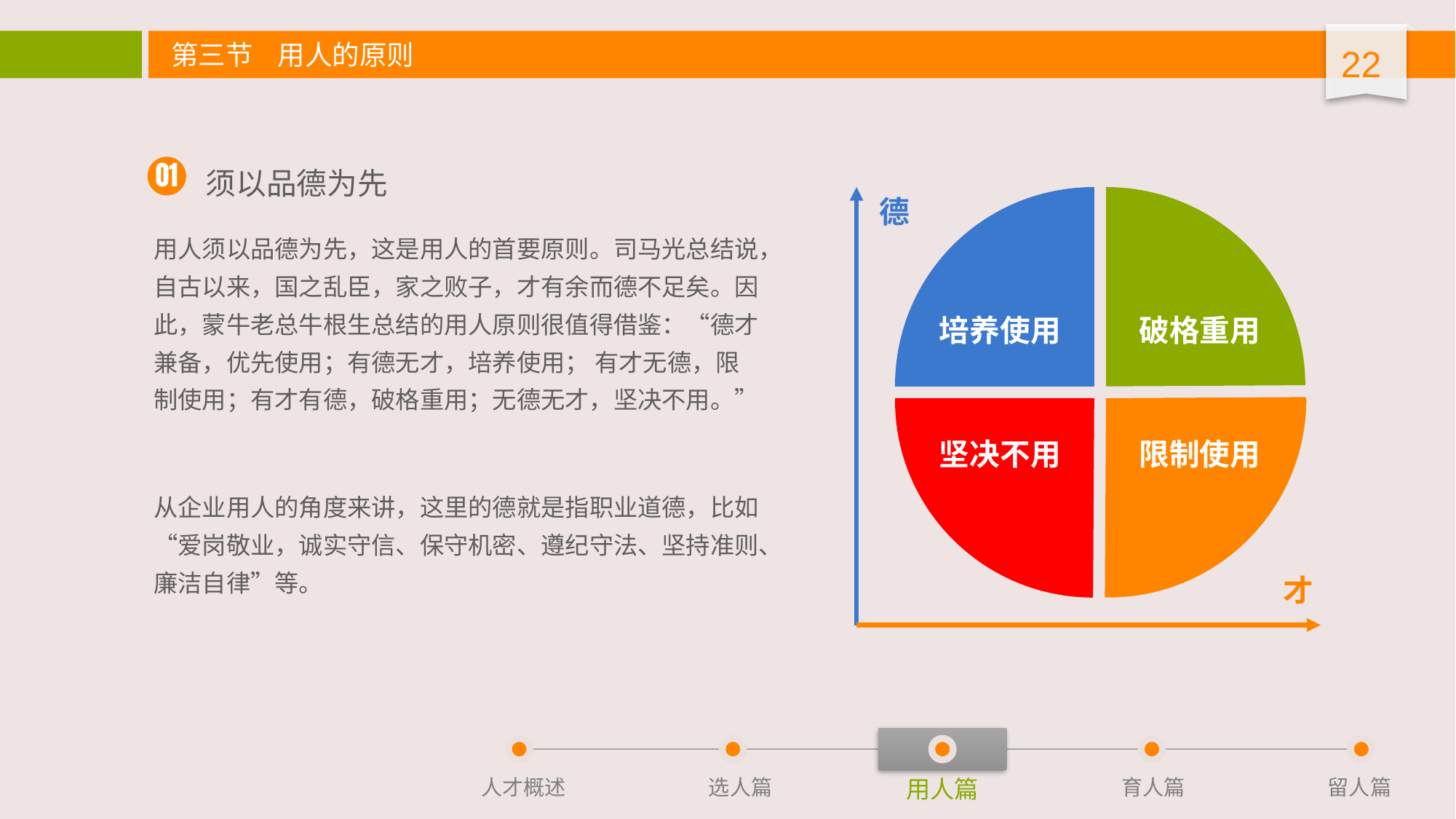

须以品德为先
01

破格重用
德

培养使用
用人须以品德为先，这是用人的首要原则。司马光总结说，自古以来，国之乱臣，家之败子，才有余而德不足矣。因此，蒙牛老总牛根生总结的用人原则很值得借鉴：“德才兼备，优先使用；有德无才，培养使用； 有才无德，限制使用；有才有德，破格重用；无德无才，坚决不用。”

限制使用

坚决不用
从企业用人的角度来讲，这里的德就是指职业道德，比如“爱岗敬业，诚实守信、保守机密、遵纪守法、坚持准则、廉洁自律”等。
才